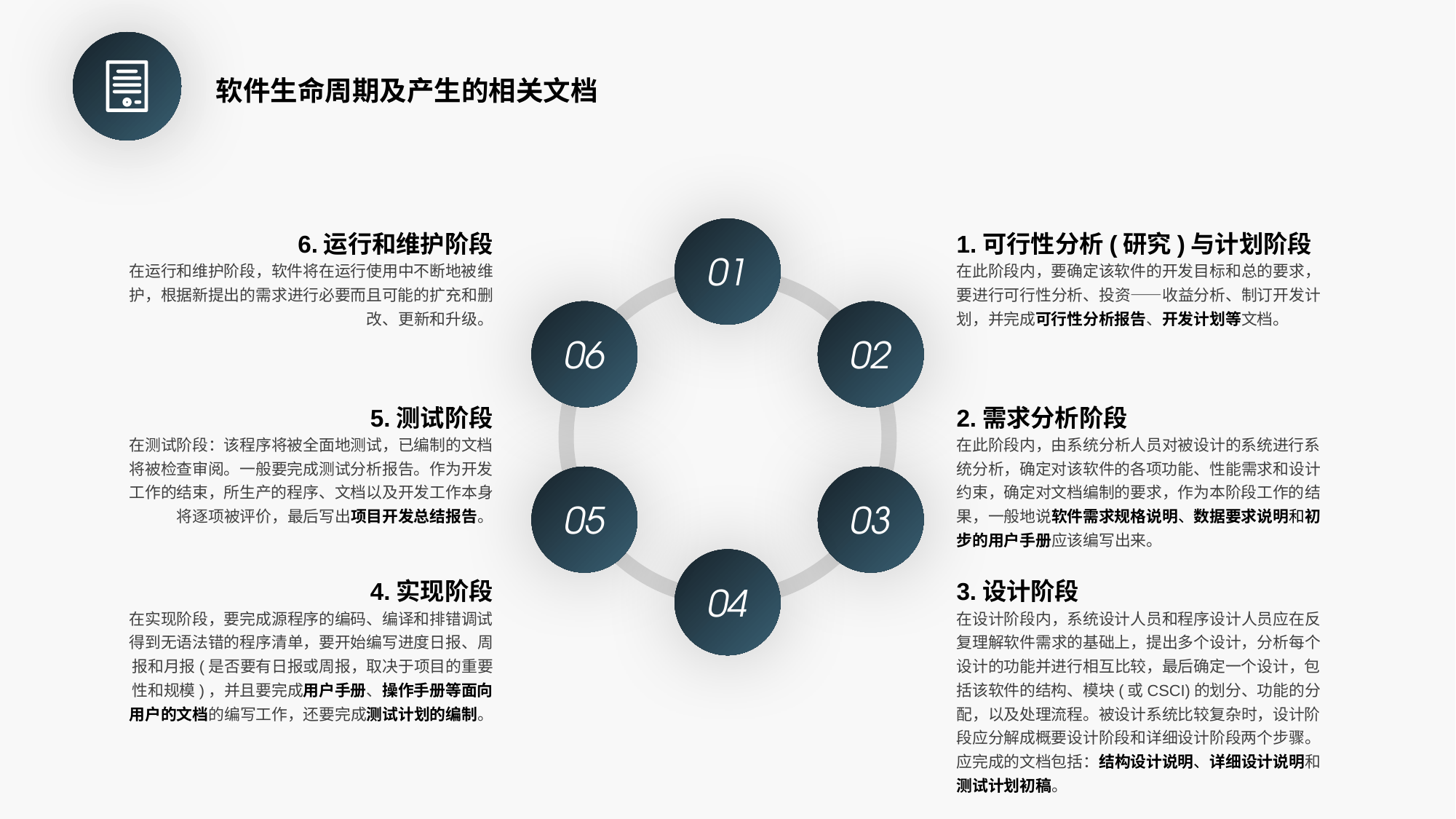

软件生命周期及产生的相关文档
6.运行和维护阶段
在运行和维护阶段，软件将在运行使用中不断地被维护，根据新提出的需求进行必要而且可能的扩充和删改、更新和升级。
1.可行性分析(研究)与计划阶段
在此阶段内，要确定该软件的开发目标和总的要求，要进行可行性分析、投资——收益分析、制订开发计划，并完成可行性分析报告、开发计划等文档。
01

06
02
05
03
04
5.测试阶段
在测试阶段：该程序将被全面地测试，已编制的文档将被检查审阅。一般要完成测试分析报告。作为开发工作的结束，所生产的程序、文档以及开发工作本身将逐项被评价，最后写出项目开发总结报告。
2.需求分析阶段
在此阶段内，由系统分析人员对被设计的系统进行系统分析，确定对该软件的各项功能、性能需求和设计约束，确定对文档编制的要求，作为本阶段工作的结果，一般地说软件需求规格说明、数据要求说明和初步的用户手册应该编写出来。
4.实现阶段
在实现阶段，要完成源程序的编码、编译和排错调试得到无语法错的程序清单，要开始编写进度日报、周报和月报(是否要有日报或周报，取决于项目的重要性和规模)，并且要完成用户手册、操作手册等面向用户的文档的编写工作，还要完成测试计划的编制。
3.设计阶段
在设计阶段内，系统设计人员和程序设计人员应在反复理解软件需求的基础上，提出多个设计，分析每个设计的功能并进行相互比较，最后确定一个设计，包括该软件的结构、模块(或CSCI)的划分、功能的分配，以及处理流程。被设计系统比较复杂时，设计阶段应分解成概要设计阶段和详细设计阶段两个步骤。应完成的文档包括：结构设计说明、详细设计说明和测试计划初稿。